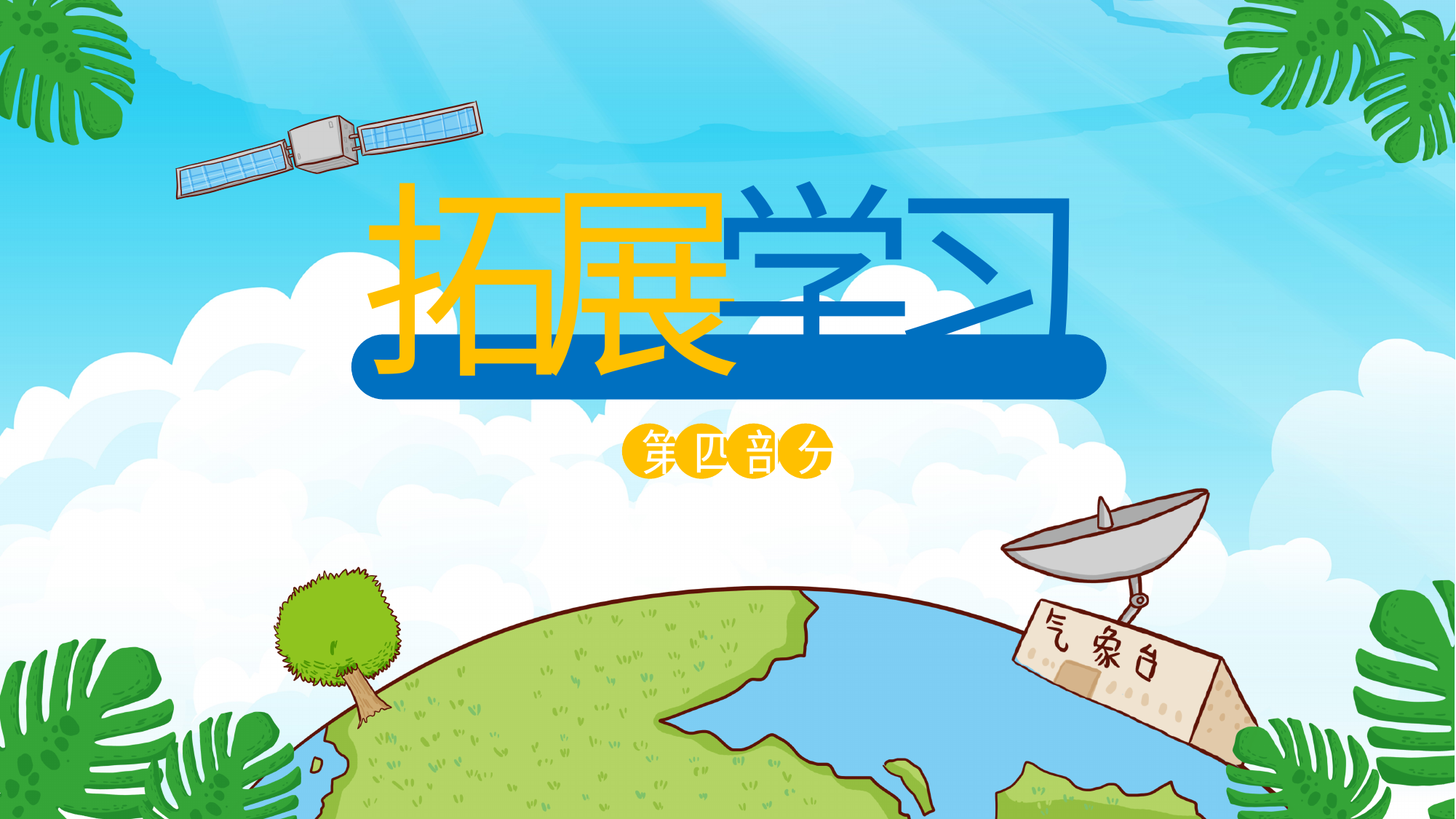

拓
展
学
习

第
四
部
分